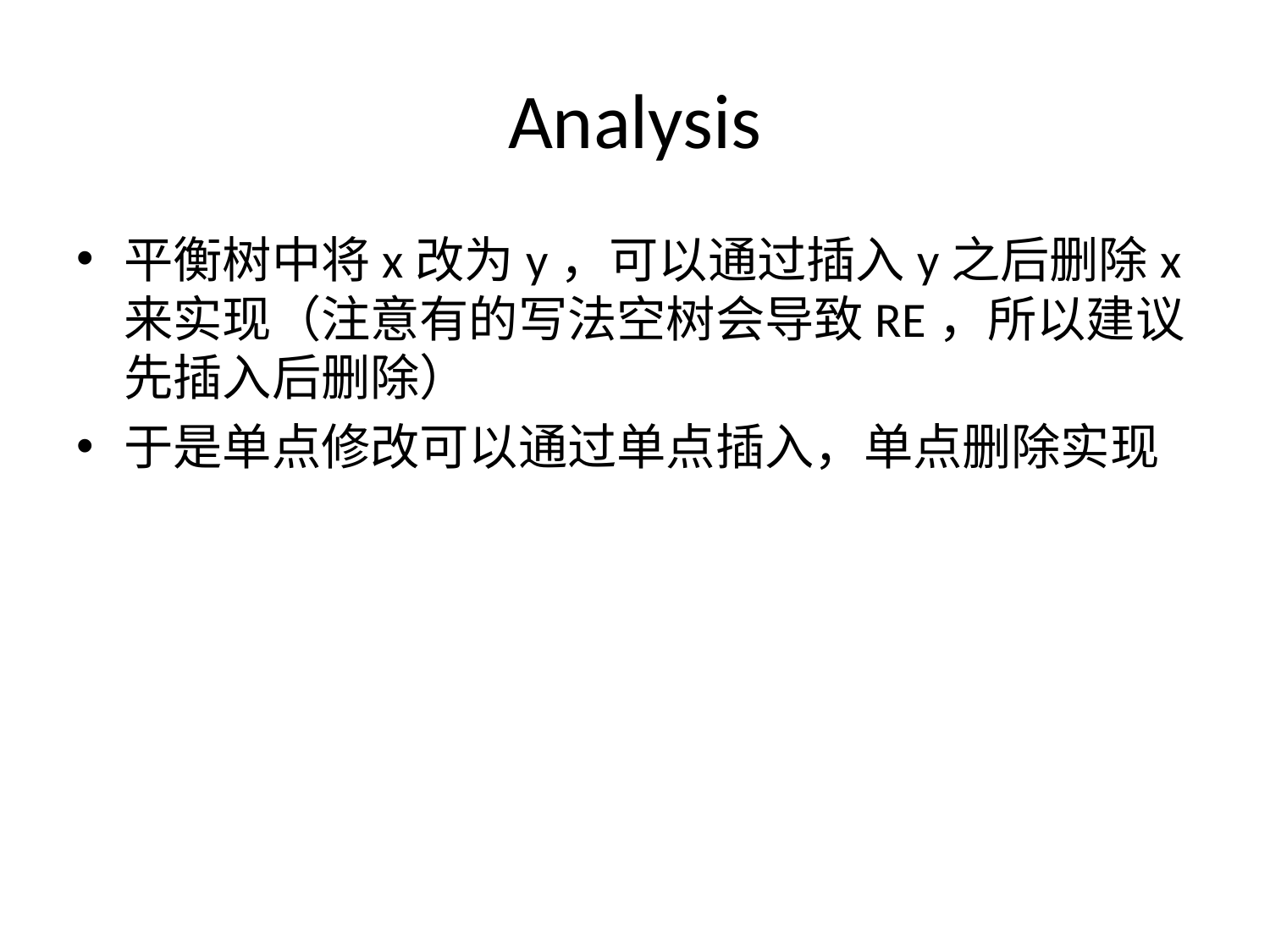

# Analysis
平衡树中将x改为y，可以通过插入y之后删除x来实现（注意有的写法空树会导致RE，所以建议先插入后删除）
于是单点修改可以通过单点插入，单点删除实现